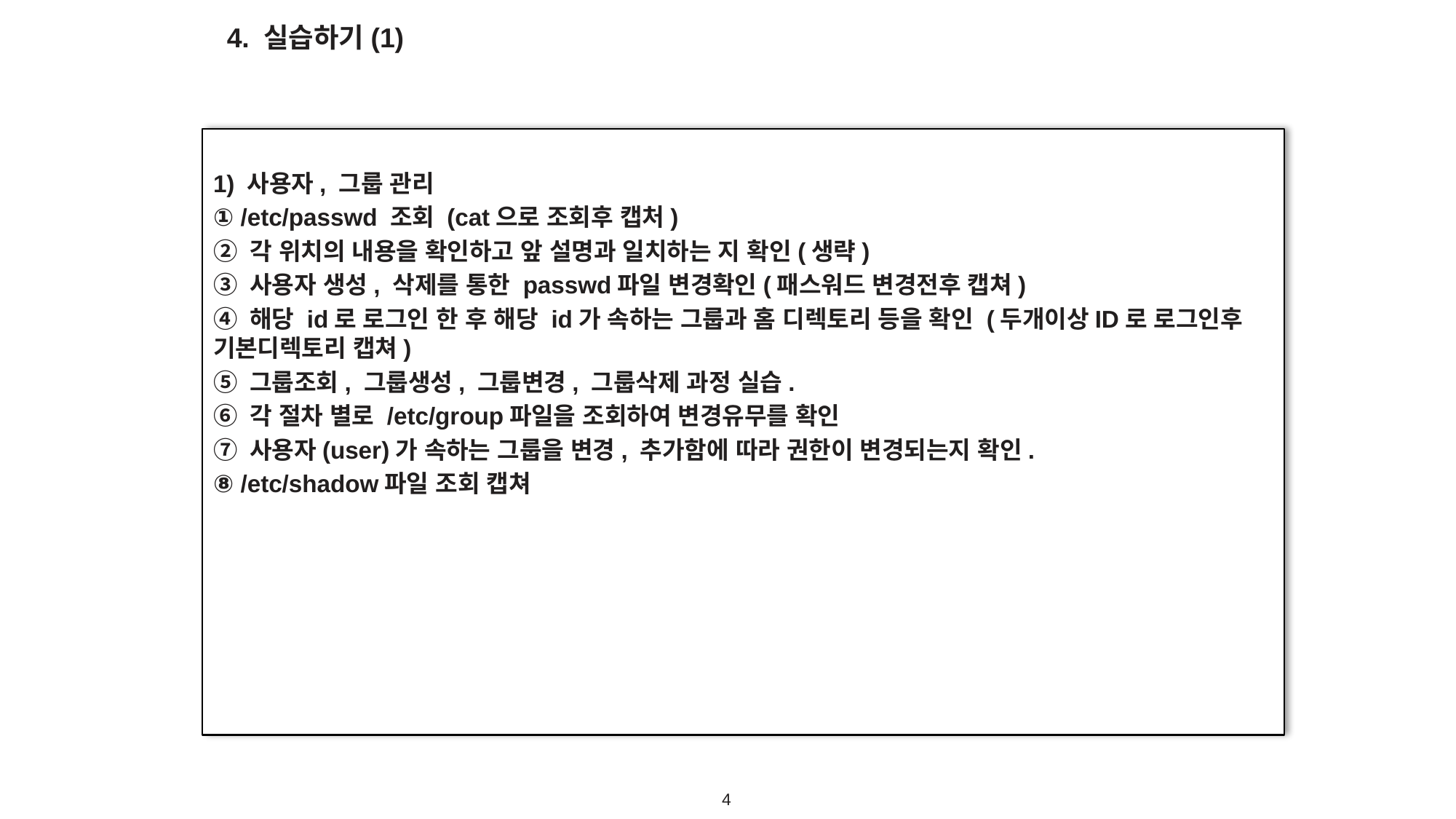

4. 실습하기(1)

1) 사용자, 그룹 관리
① /etc/passwd 조회 (cat으로 조회후 캡처)
② 각 위치의 내용을 확인하고 앞 설명과 일치하는 지 확인(생략)
③ 사용자 생성, 삭제를 통한 passwd파일 변경확인(패스워드 변경전후 캡쳐)
④ 해당 id로 로그인 한 후 해당 id가 속하는 그룹과 홈 디렉토리 등을 확인 (두개이상ID로 로그인후 기본디렉토리 캡쳐)
⑤ 그룹조회, 그룹생성, 그룹변경, 그룹삭제 과정 실습.
⑥ 각 절차 별로 /etc/group파일을 조회하여 변경유무를 확인
⑦ 사용자(user)가 속하는 그룹을 변경, 추가함에 따라 권한이 변경되는지 확인.
⑧ /etc/shadow파일 조회 캡쳐
4